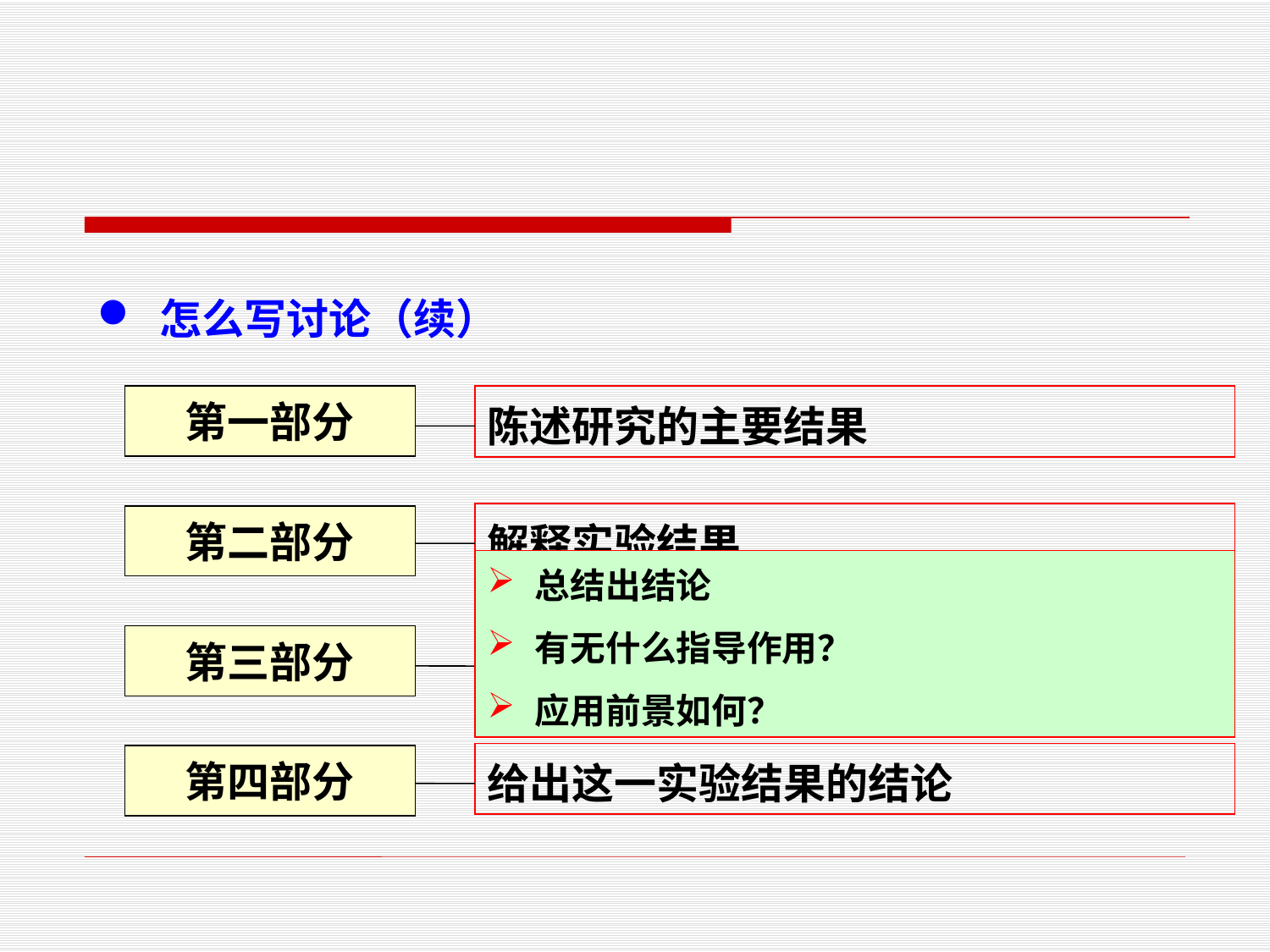

怎么写讨论（续）
第一部分
陈述研究的主要结果

解释实验结果
第二部分

总结出结论
有无什么指导作用？
应用前景如何？
第三部分
实验结果的局限性讨论

给出这一实验结果的结论

第四部分